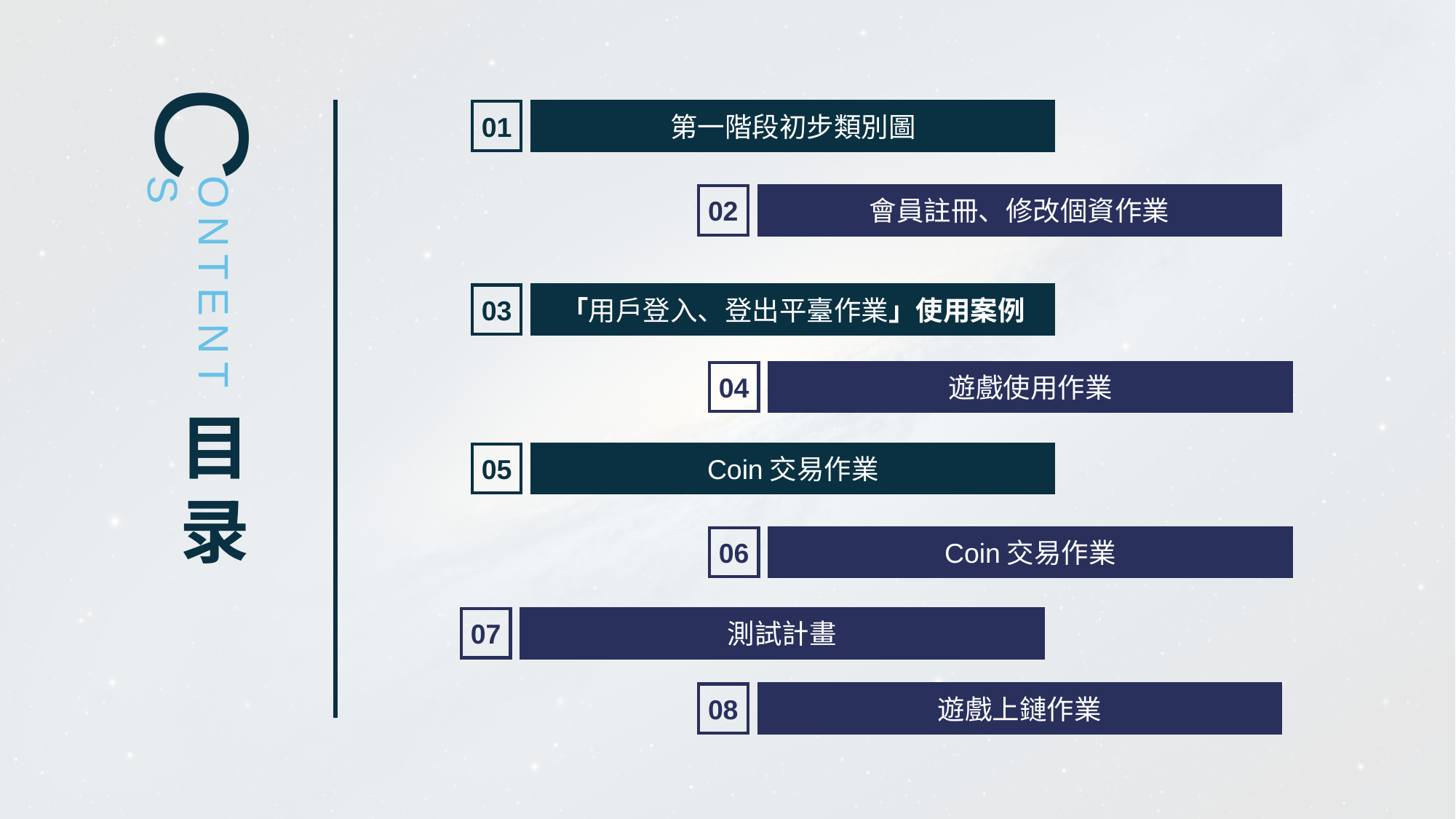

C
01
第一階段初步類別圖
ONTENTS
02
會員註冊、修改個資作業
03
「用戶登入、登出平臺作業」使用案例
04
遊戲使用作業
目
录
05
Coin交易作業
06
Coin交易作業
07
測試計畫
08
遊戲上鏈作業